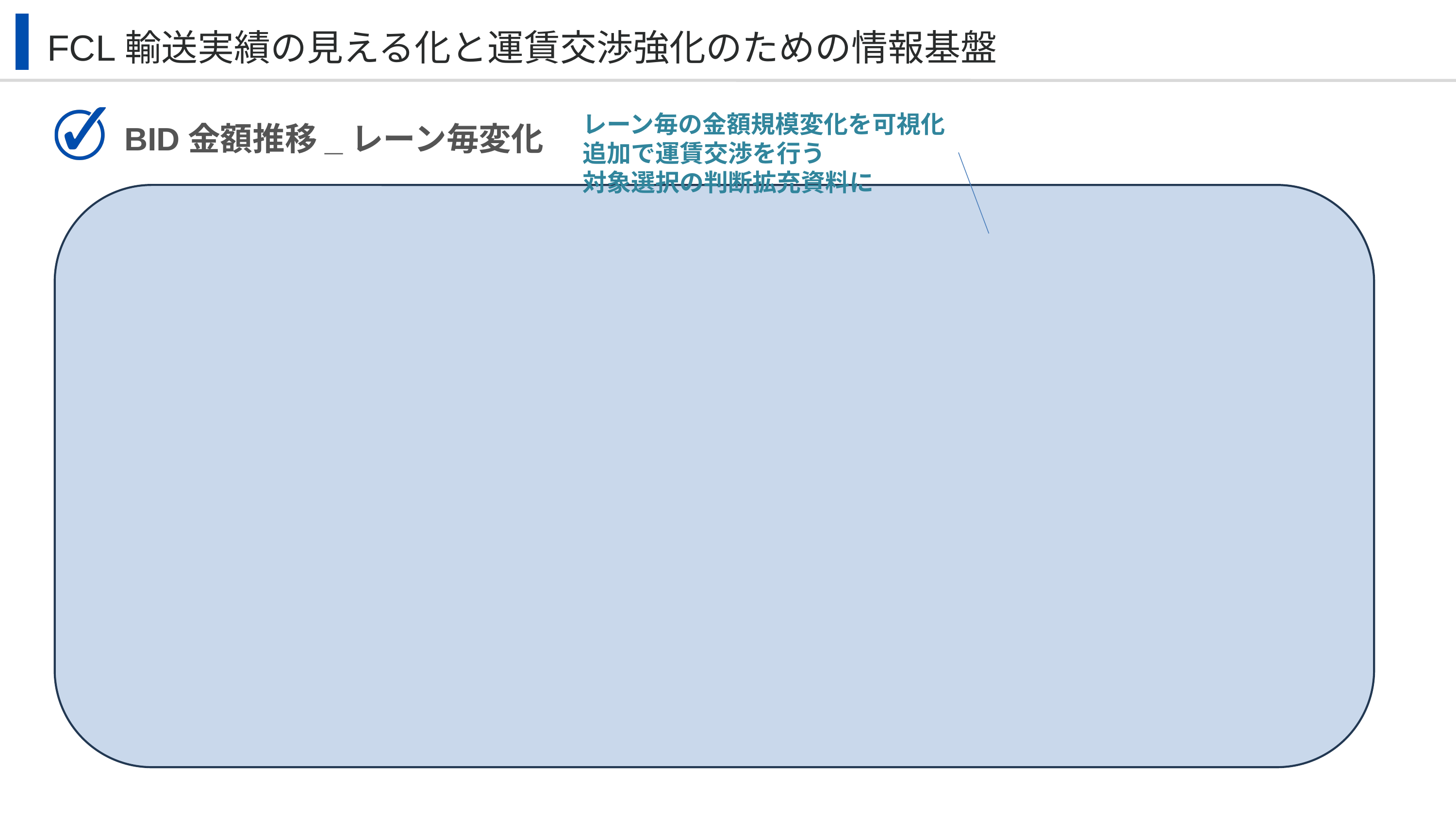

FCL輸送実績の見える化と運賃交渉強化のための情報基盤

レーン毎の金額規模変化を可視化
追加で運賃交渉を行う
対象選択の判断拡充資料に
BID金額推移_レーン毎変化